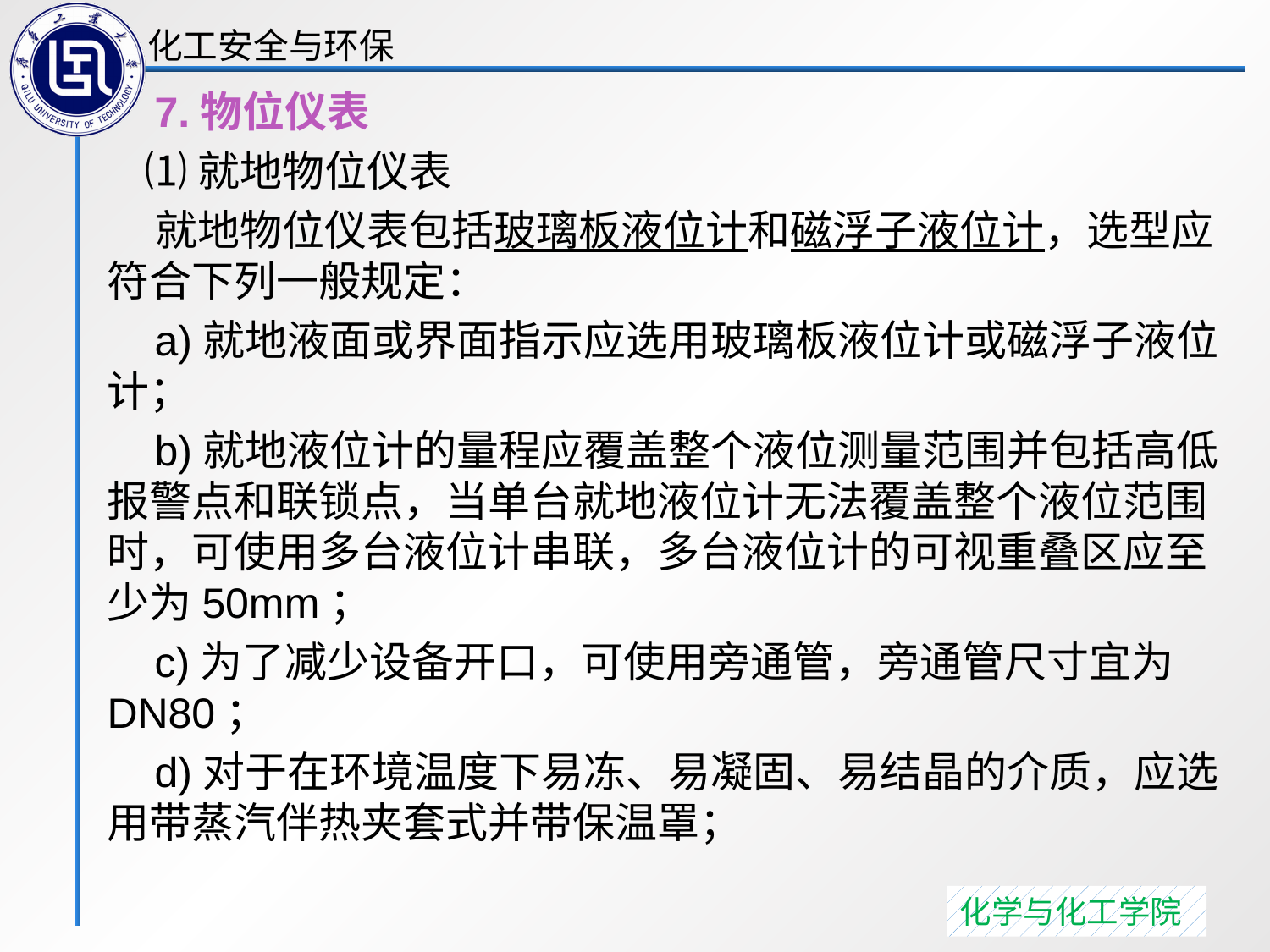

7.物位仪表
    ⑴就地物位仪表
    就地物位仪表包括玻璃板液位计和磁浮子液位计，选型应符合下列一般规定：
    a)就地液面或界面指示应选用玻璃板液位计或磁浮子液位计；
    b)就地液位计的量程应覆盖整个液位测量范围并包括高低报警点和联锁点，当单台就地液位计无法覆盖整个液位范围时，可使用多台液位计串联，多台液位计的可视重叠区应至少为50mm；
    c)为了减少设备开口，可使用旁通管，旁通管尺寸宜为DN80；
    d)对于在环境温度下易冻、易凝固、易结晶的介质，应选用带蒸汽伴热夹套式并带保温罩；